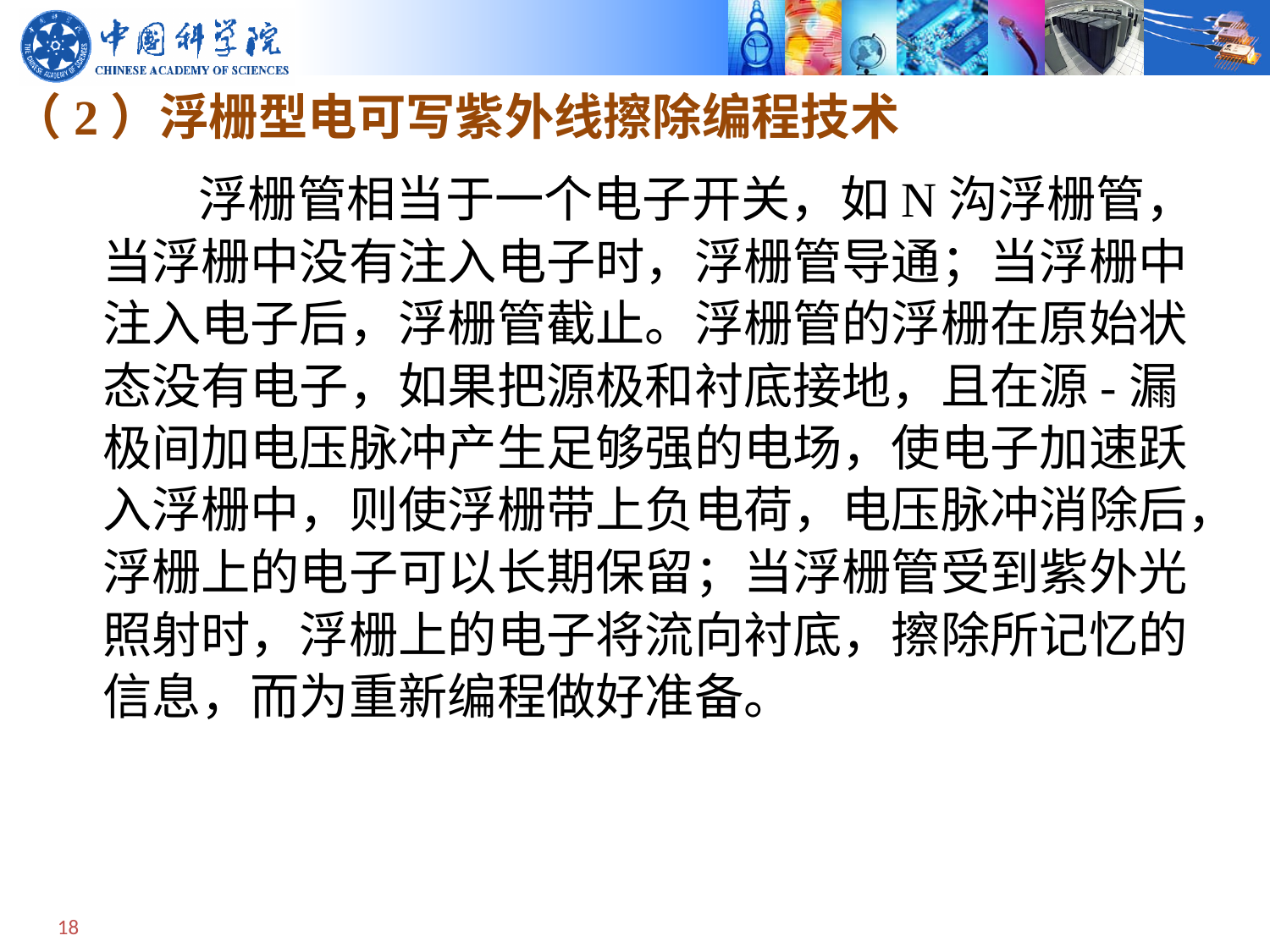

# （2）浮栅型电可写紫外线擦除编程技术
            浮栅管相当于一个电子开关，如N沟浮栅管，当浮栅中没有注入电子时，浮栅管导通；当浮栅中注入电子后，浮栅管截止。浮栅管的浮栅在原始状态没有电子，如果把源极和衬底接地，且在源-漏极间加电压脉冲产生足够强的电场，使电子加速跃入浮栅中，则使浮栅带上负电荷，电压脉冲消除后，浮栅上的电子可以长期保留；当浮栅管受到紫外光照射时，浮栅上的电子将流向衬底，擦除所记忆的信息，而为重新编程做好准备。